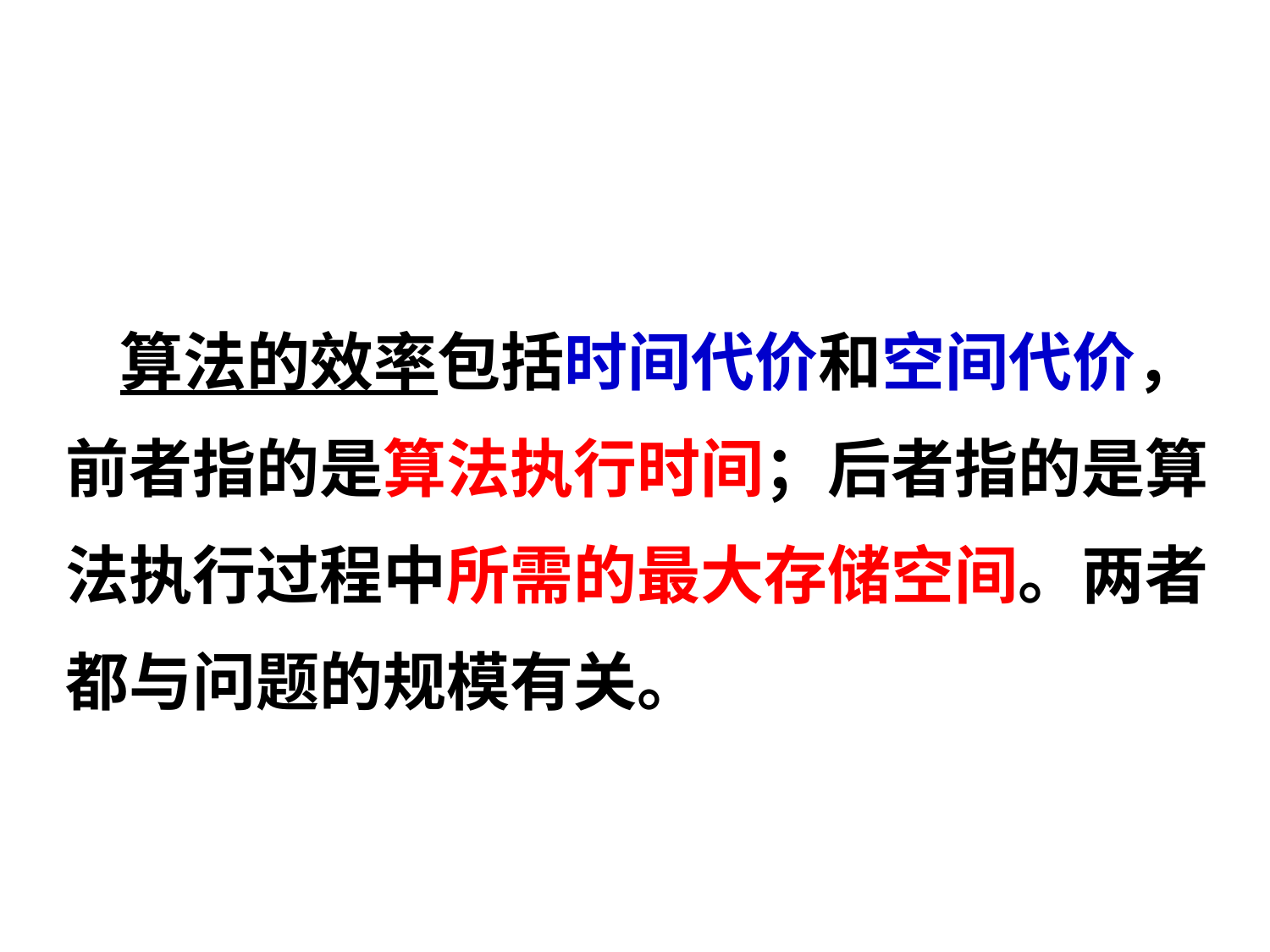

算法的效率包括时间代价和空间代价，前者指的是算法执行时间；后者指的是算法执行过程中所需的最大存储空间。两者都与问题的规模有关。